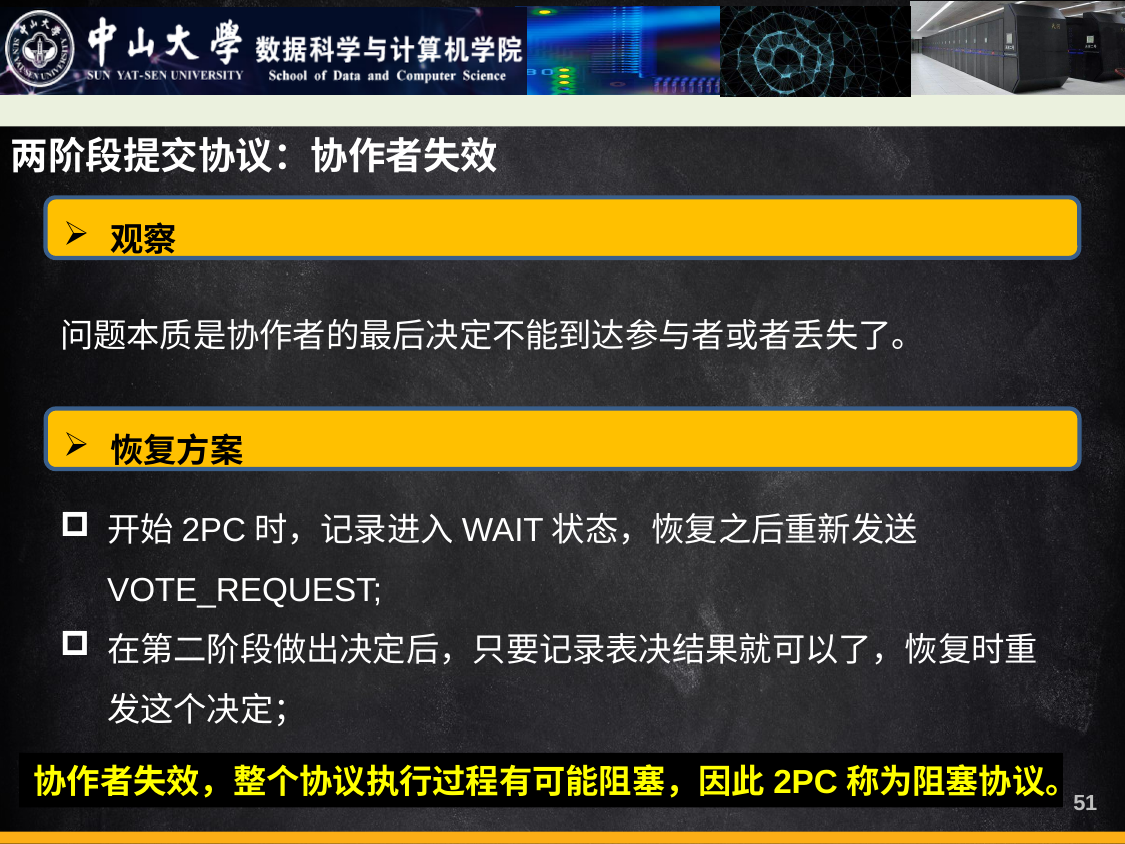

两阶段提交协议：协作者失效
观察
问题本质是协作者的最后决定不能到达参与者或者丢失了。
恢复方案
开始2PC时，记录进入WAIT状态，恢复之后重新发送VOTE_REQUEST;
在第二阶段做出决定后，只要记录表决结果就可以了，恢复时重发这个决定；
协作者失效，整个协议执行过程有可能阻塞，因此2PC称为阻塞协议。